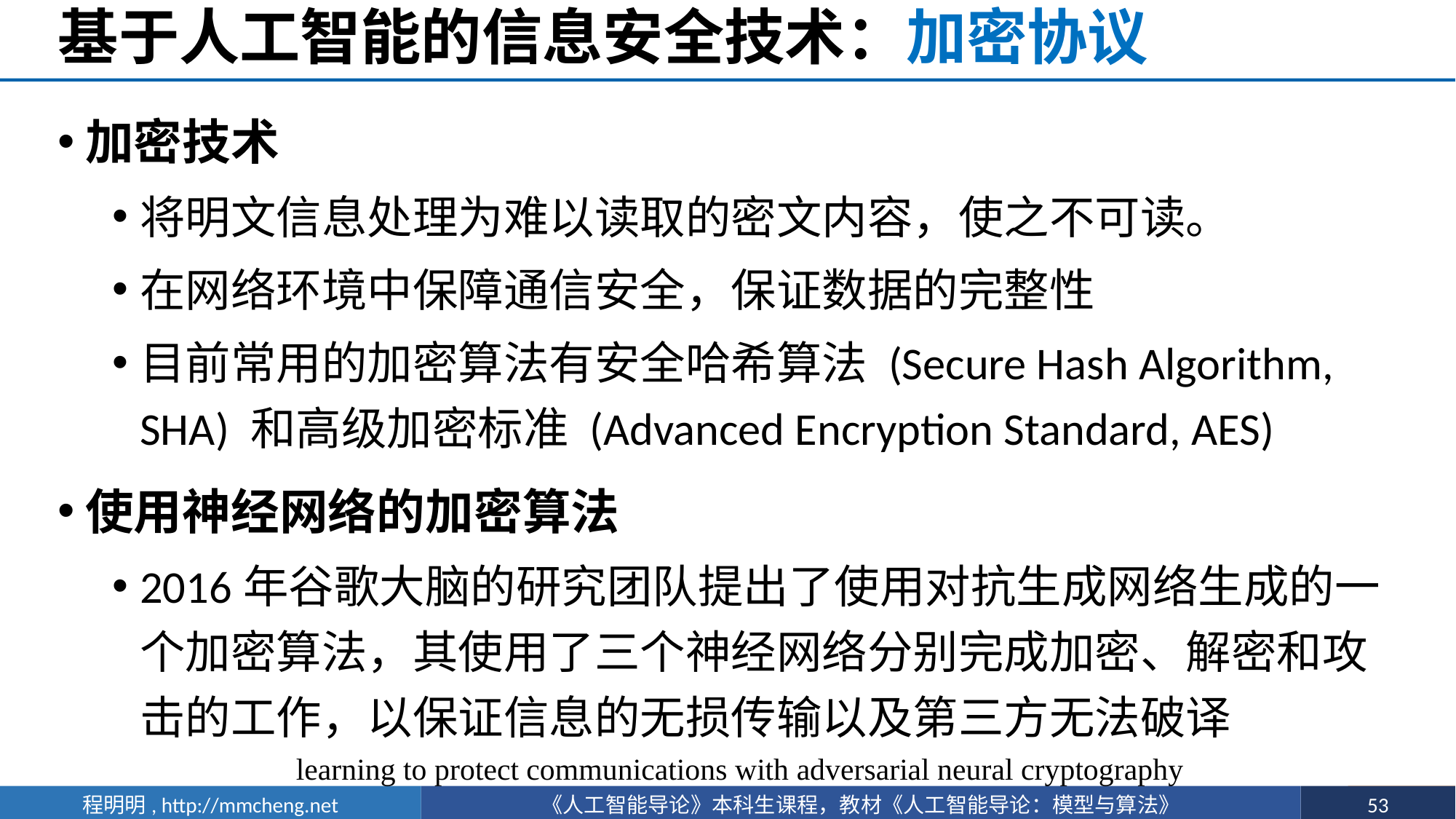

# 基于人工智能的信息安全技术：加密协议
加密技术
将明文信息处理为难以读取的密文内容，使之不可读。
在网络环境中保障通信安全，保证数据的完整性
目前常用的加密算法有安全哈希算法 (Secure Hash Algorithm, SHA) 和高级加密标准 (Advanced Encryption Standard, AES)
使用神经网络的加密算法
2016年谷歌大脑的研究团队提出了使用对抗生成网络生成的一个加密算法，其使用了三个神经网络分别完成加密、解密和攻击的工作，以保证信息的无损传输以及第三方无法破译

learning to protect communications with adversarial neural cryptography